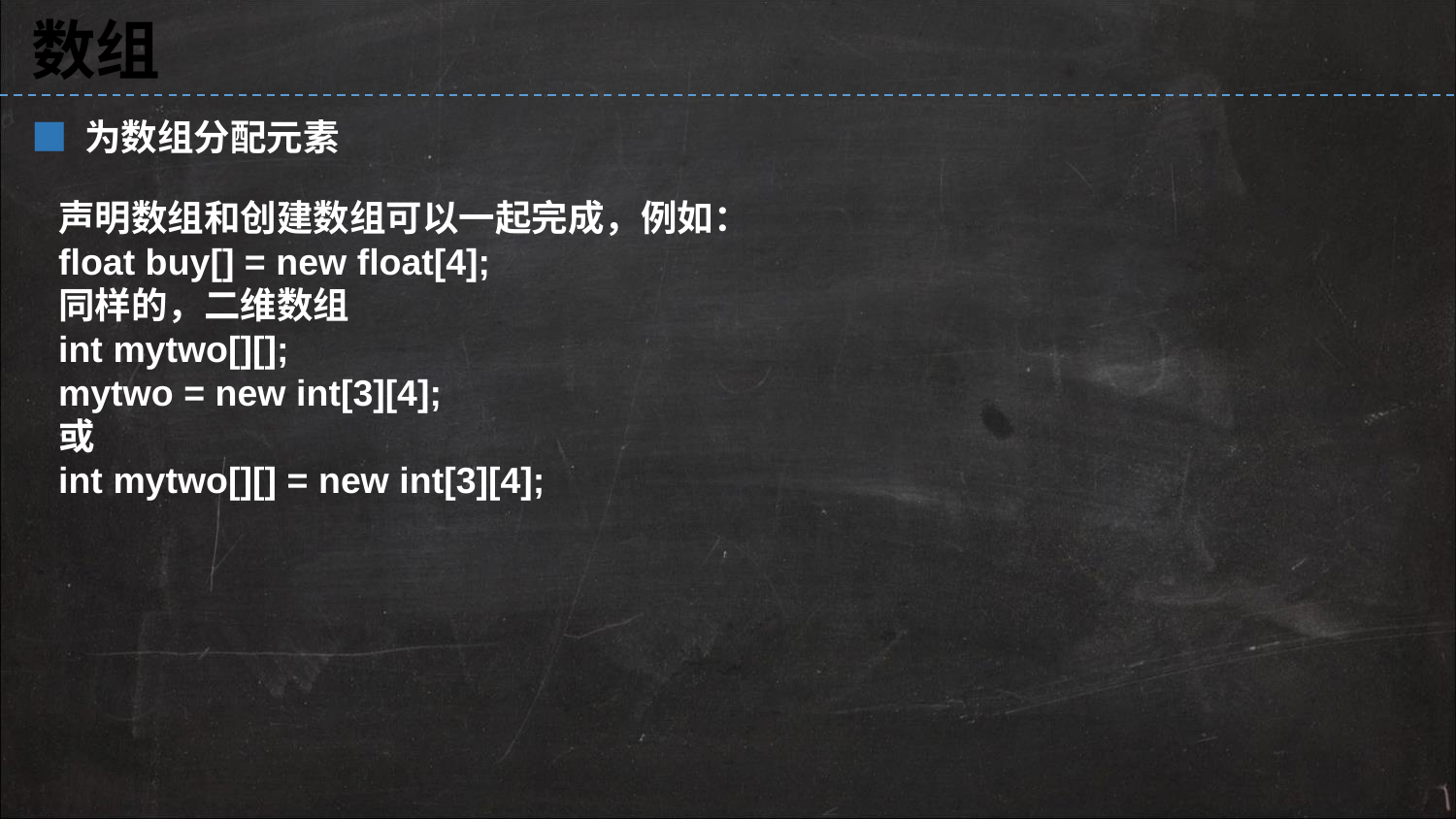

数组
■ 为数组分配元素
声明数组和创建数组可以一起完成，例如：
float buy[] = new float[4];
同样的，二维数组
int mytwo[][];
mytwo = new int[3][4];
或
int mytwo[][] = new int[3][4];